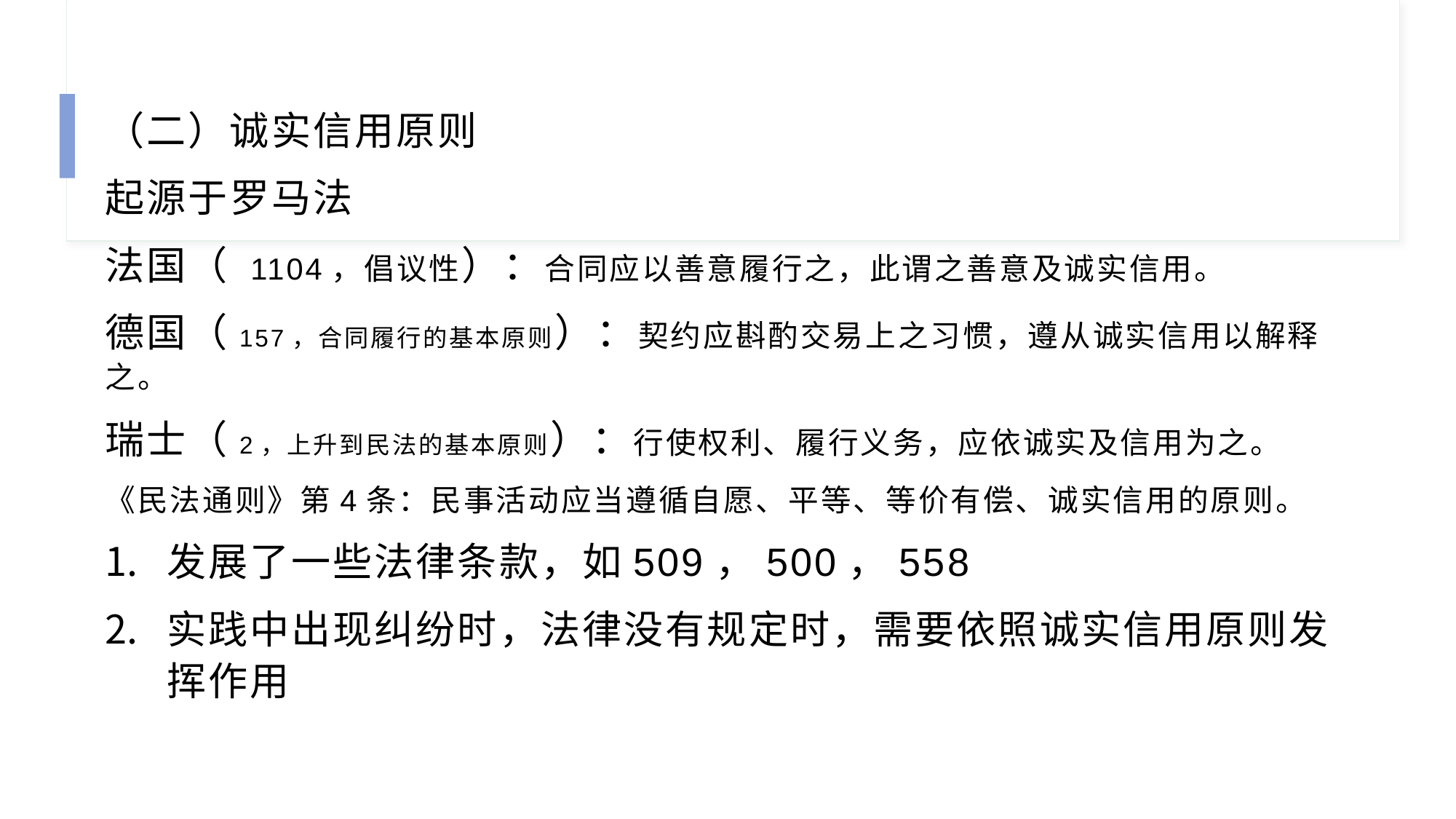

（二）诚实信用原则
起源于罗马法
法国（ 1104，倡议性）：合同应以善意履行之，此谓之善意及诚实信用。
德国（157，合同履行的基本原则）：契约应斟酌交易上之习惯，遵从诚实信用以解释之。
瑞士（2，上升到民法的基本原则）：行使权利、履行义务，应依诚实及信用为之。
《民法通则》第4条：民事活动应当遵循自愿、平等、等价有偿、诚实信用的原则。
发展了一些法律条款，如509，500，558
实践中出现纠纷时，法律没有规定时，需要依照诚实信用原则发挥作用